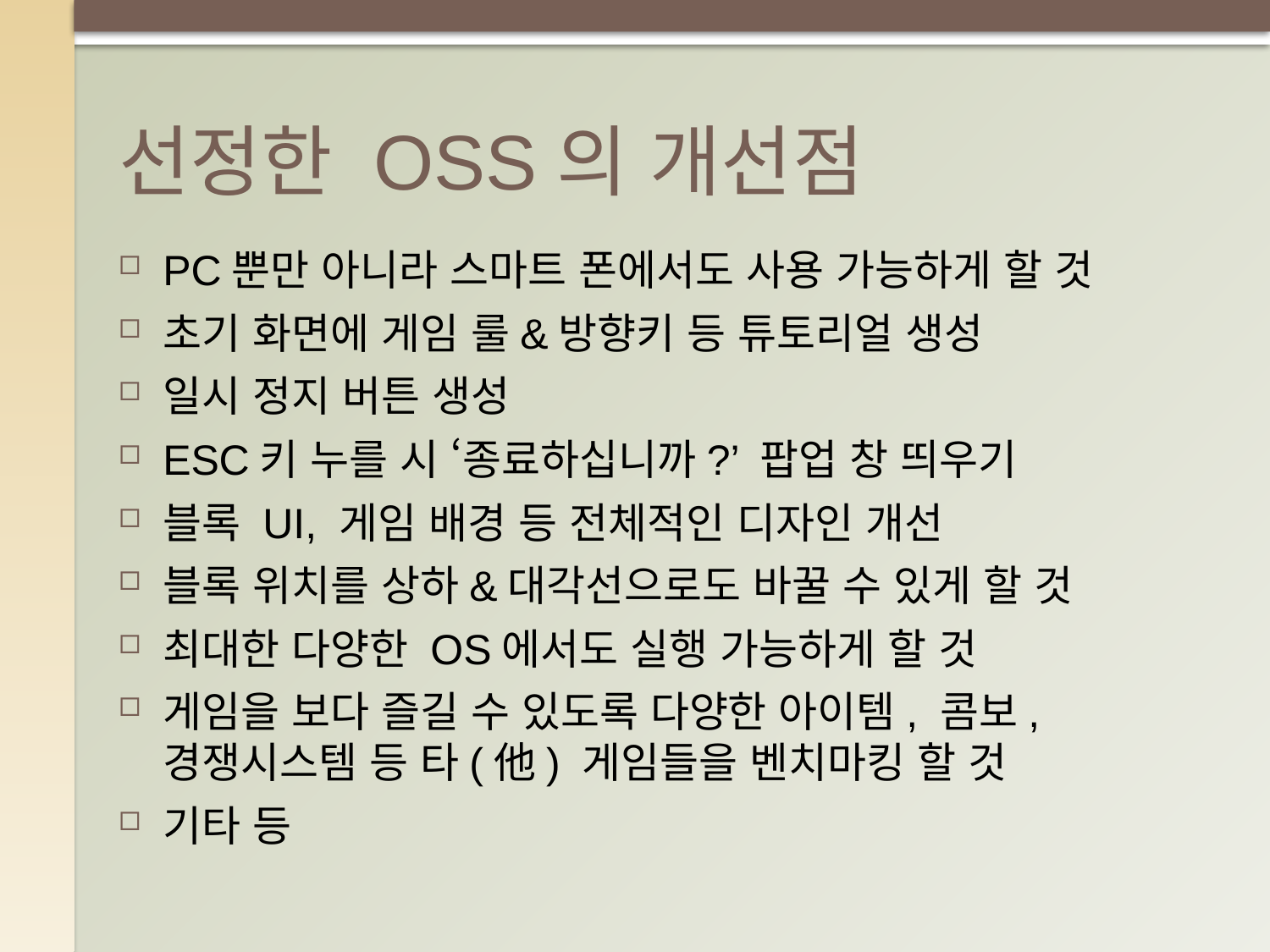

# 선정한 OSS의 개선점
PC뿐만 아니라 스마트 폰에서도 사용 가능하게 할 것
초기 화면에 게임 룰&방향키 등 튜토리얼 생성
일시 정지 버튼 생성
ESC키 누를 시 ‘종료하십니까?’ 팝업 창 띄우기
블록 UI, 게임 배경 등 전체적인 디자인 개선
블록 위치를 상하&대각선으로도 바꿀 수 있게 할 것
최대한 다양한 OS에서도 실행 가능하게 할 것
게임을 보다 즐길 수 있도록 다양한 아이템, 콤보,     경쟁시스템 등 타(他) 게임들을 벤치마킹 할 것
기타 등